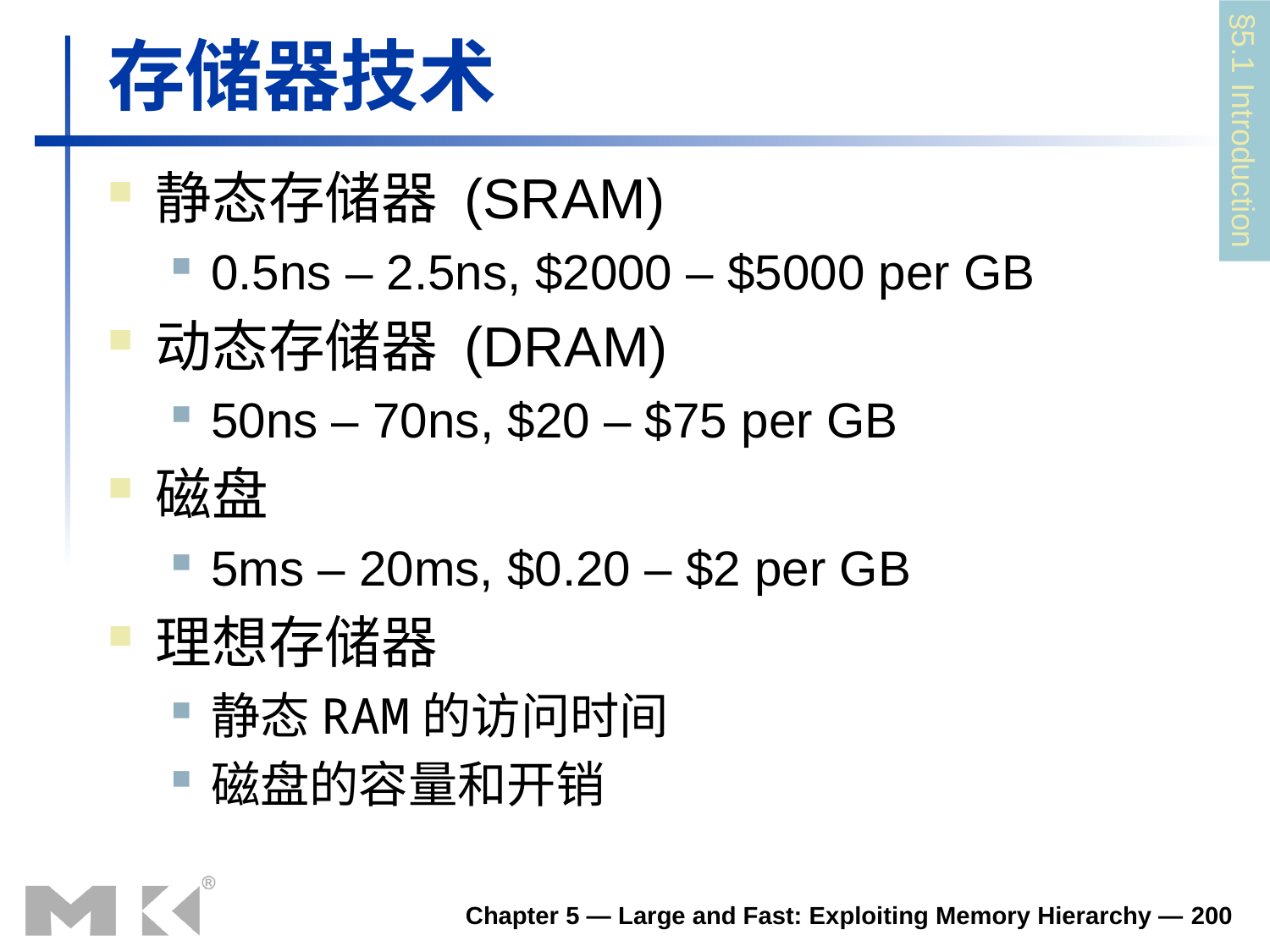

# 存储器技术
§5.1 Introduction
静态存储器 (SRAM)
0.5ns – 2.5ns, $2000 – $5000 per GB
动态存储器 (DRAM)
50ns – 70ns, $20 – $75 per GB
磁盘
5ms – 20ms, $0.20 – $2 per GB
理想存储器
静态RAM的访问时间
磁盘的容量和开销
Chapter 5 — Large and Fast: Exploiting Memory Hierarchy — 200